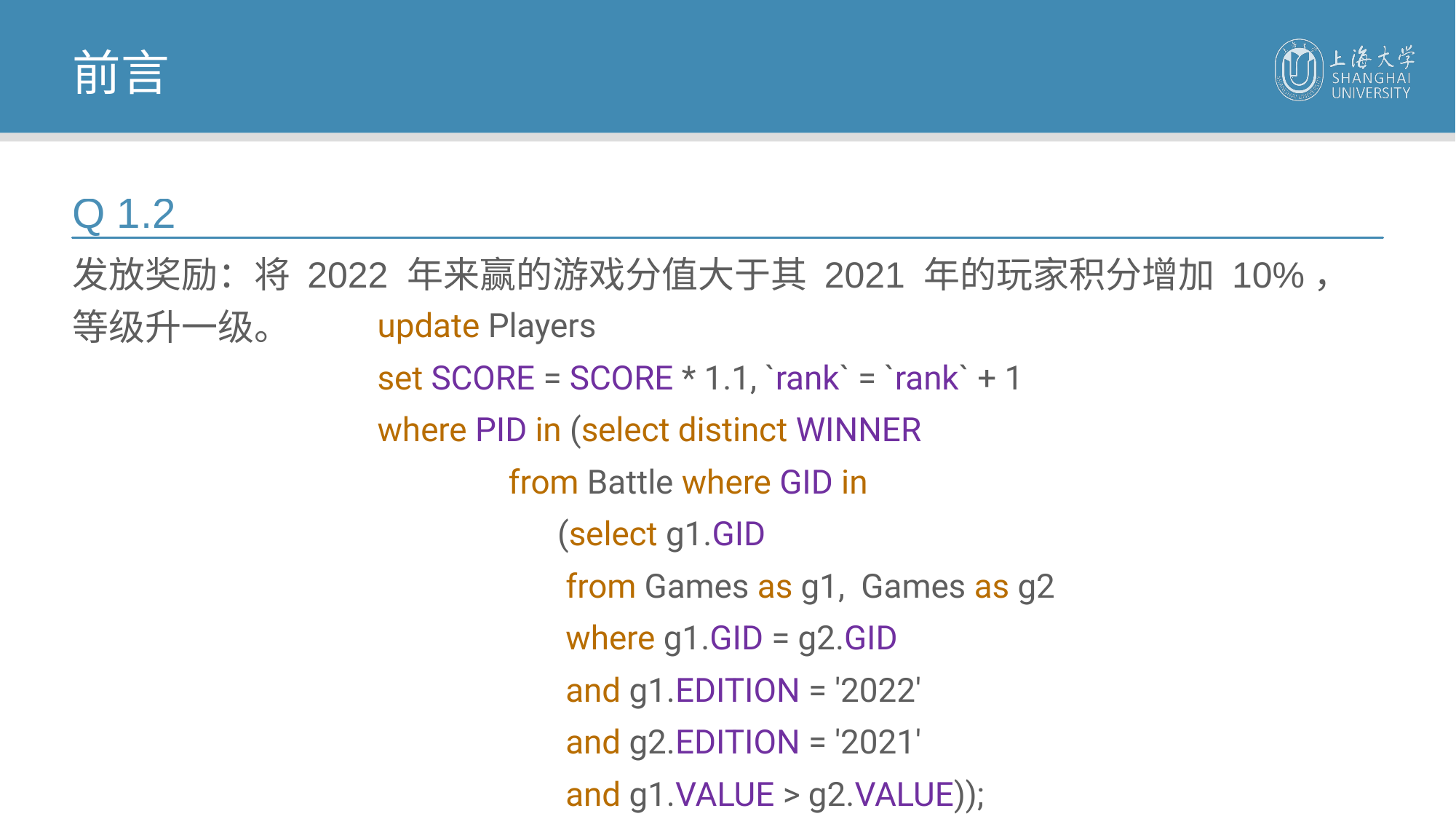

前言
Q 1.2
发放奖励：将 2022 年来赢的游戏分值大于其 2021 年的玩家积分增加 10%，等级升一级。
update Players
set SCORE = SCORE * 1.1, `rank` = `rank` + 1
where PID in (select distinct WINNER
                from Battle where GID in
                      (select g1.GID
                       from Games as g1,  Games as g2
                       where g1.GID = g2.GID
                       and g1.EDITION = '2022'
                       and g2.EDITION = '2021'
                       and g1.VALUE > g2.VALUE));